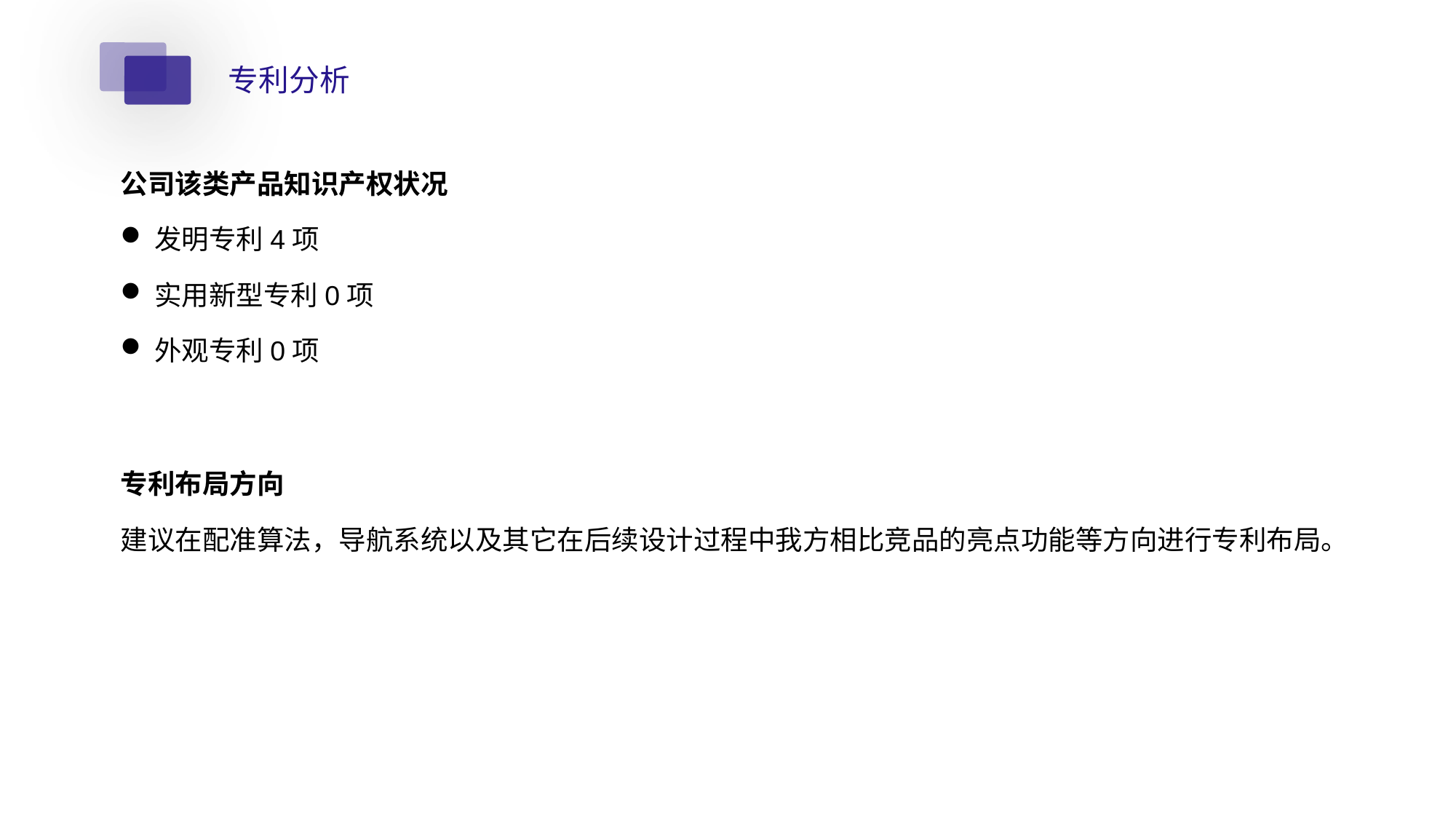

专利分析
公司该类产品知识产权状况
发明专利4项
实用新型专利0项
外观专利0项
专利布局方向
建议在配准算法，导航系统以及其它在后续设计过程中我方相比竞品的亮点功能等方向进行专利布局。